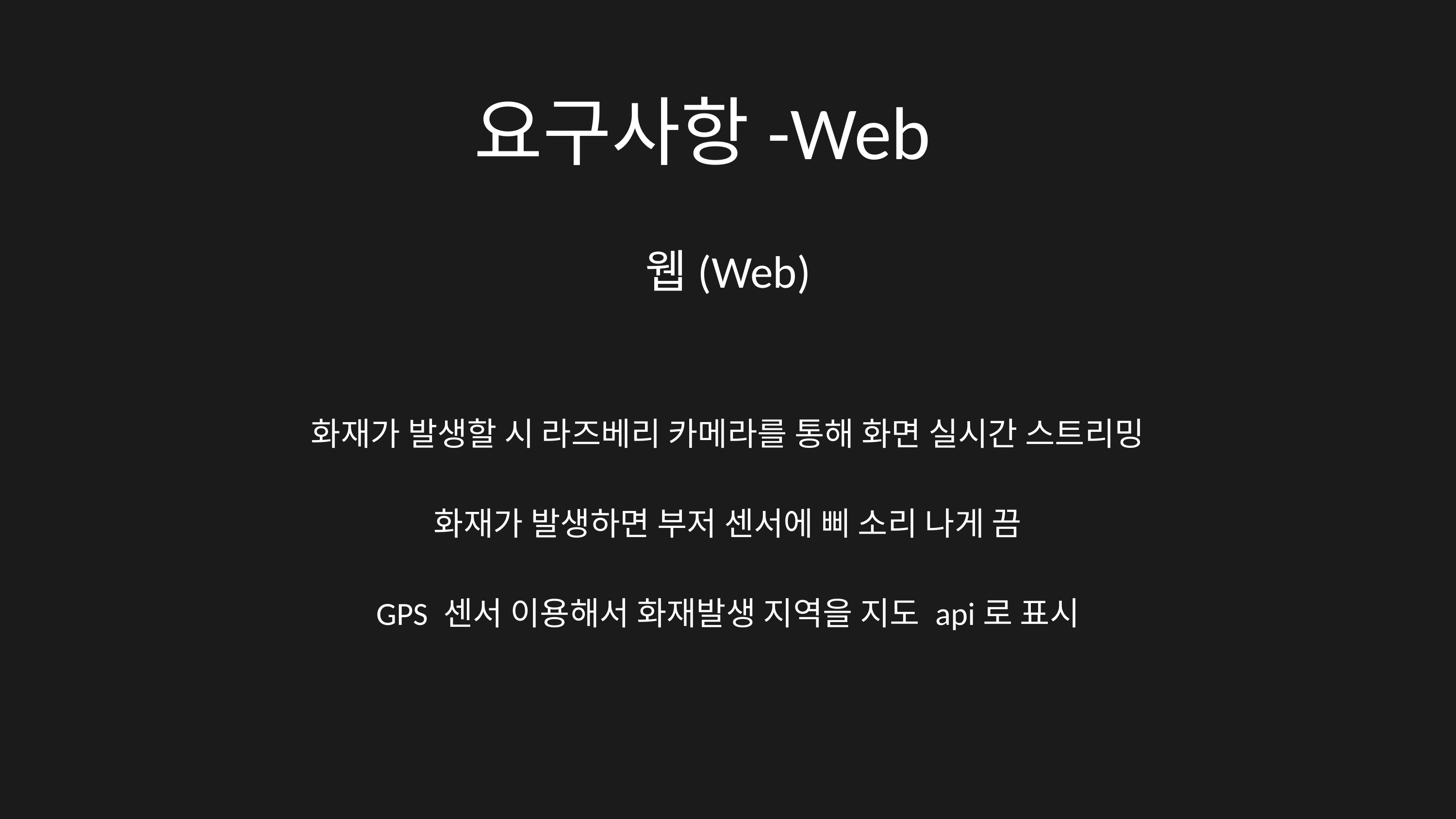

요구사항-Web
웹(Web)

화재가 발생할 시 라즈베리 카메라를 통해 화면 실시간 스트리밍
화재가 발생하면 부저 센서에 삐 소리 나게 끔
GPS 센서 이용해서 화재발생 지역을 지도 api로 표시